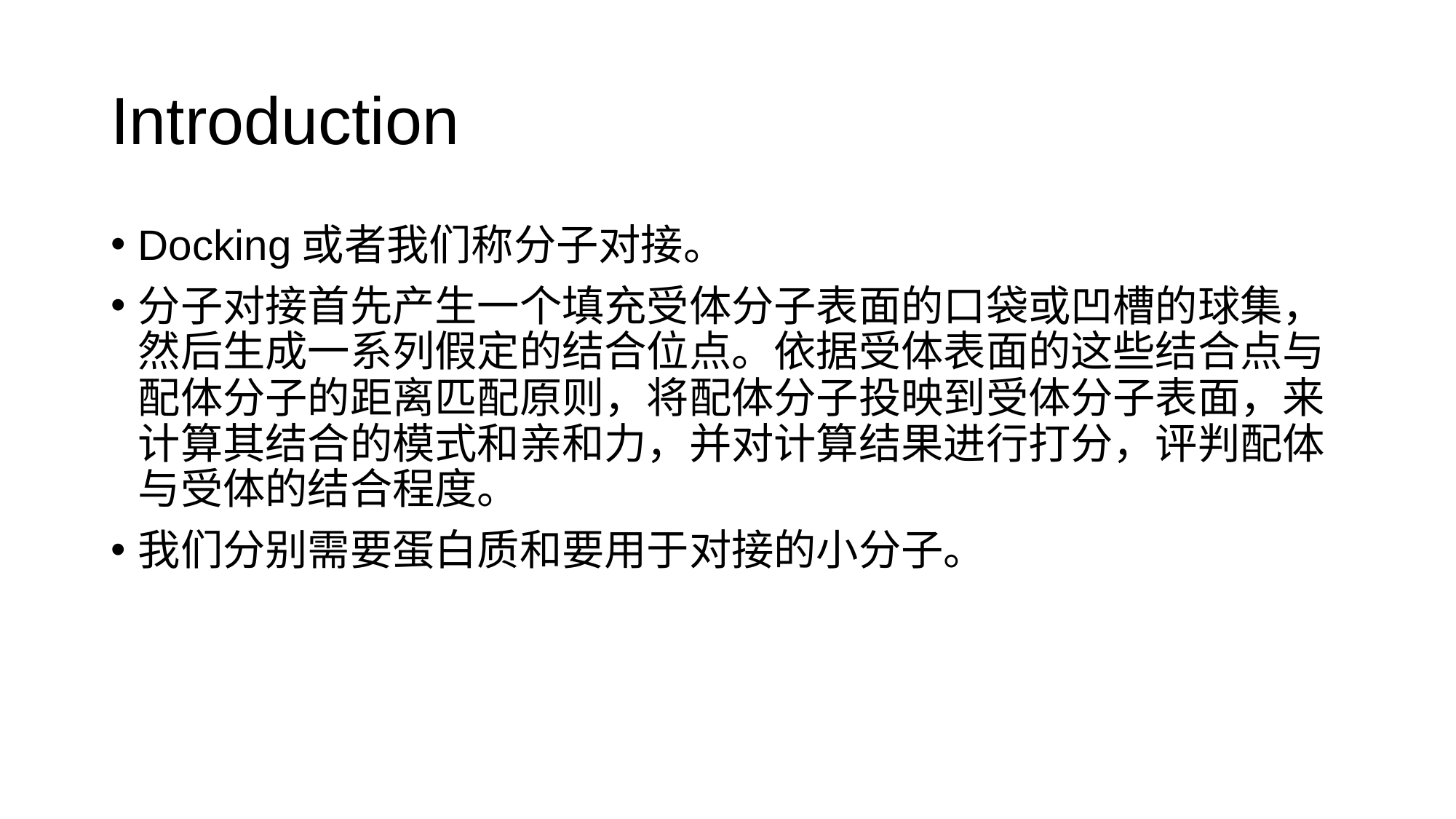

# Introduction
Docking或者我们称分子对接。
分子对接首先产生一个填充受体分子表面的口袋或凹槽的球集，然后生成一系列假定的结合位点。依据受体表面的这些结合点与配体分子的距离匹配原则，将配体分子投映到受体分子表面，来计算其结合的模式和亲和力，并对计算结果进行打分，评判配体与受体的结合程度。
我们分别需要蛋白质和要用于对接的小分子。